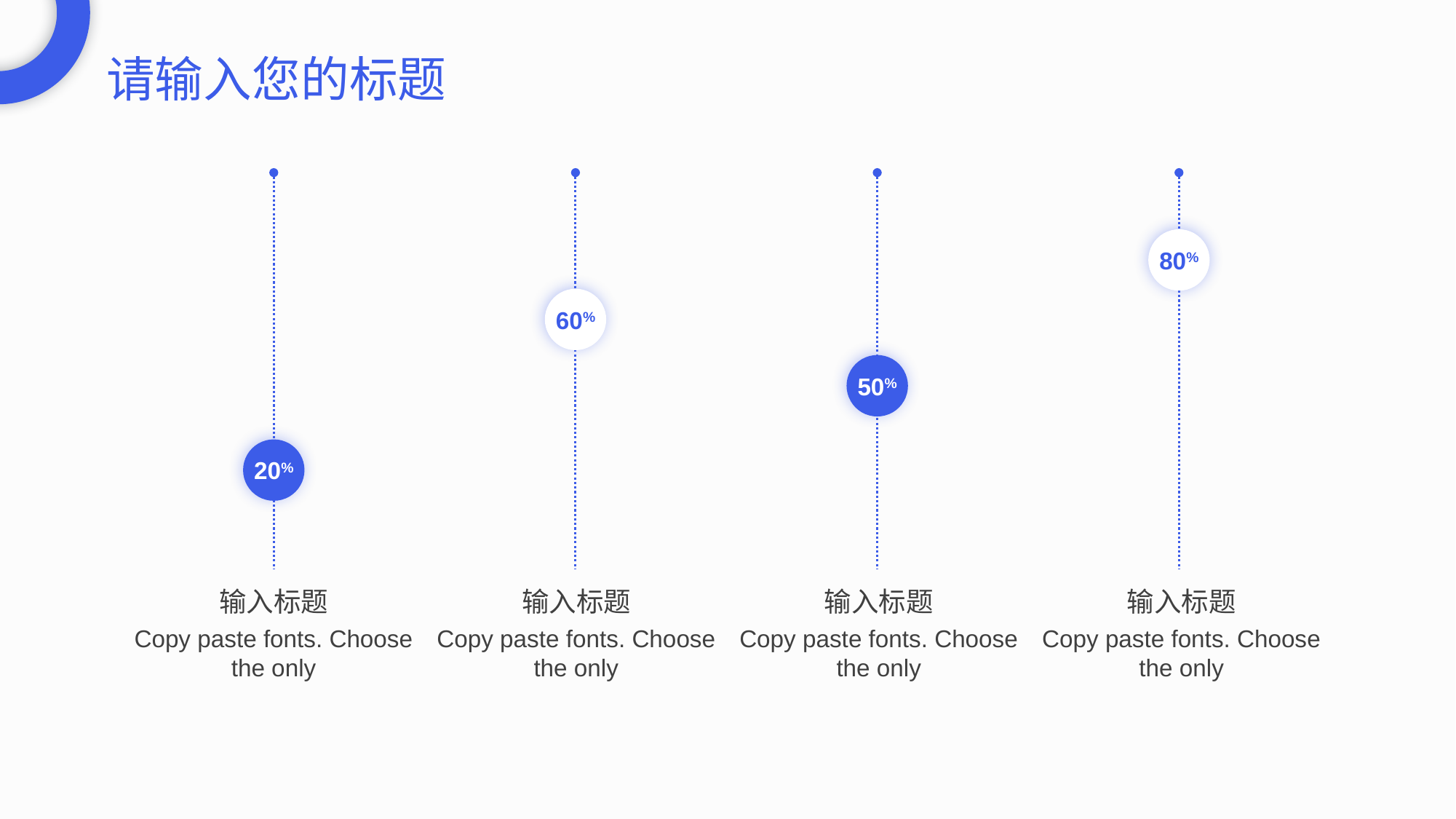

请输入您的标题
20%
输入标题
Copy paste fonts. Choose the only
60%
输入标题
Copy paste fonts. Choose the only
50%
输入标题
Copy paste fonts. Choose the only
80%
输入标题
Copy paste fonts. Choose the only